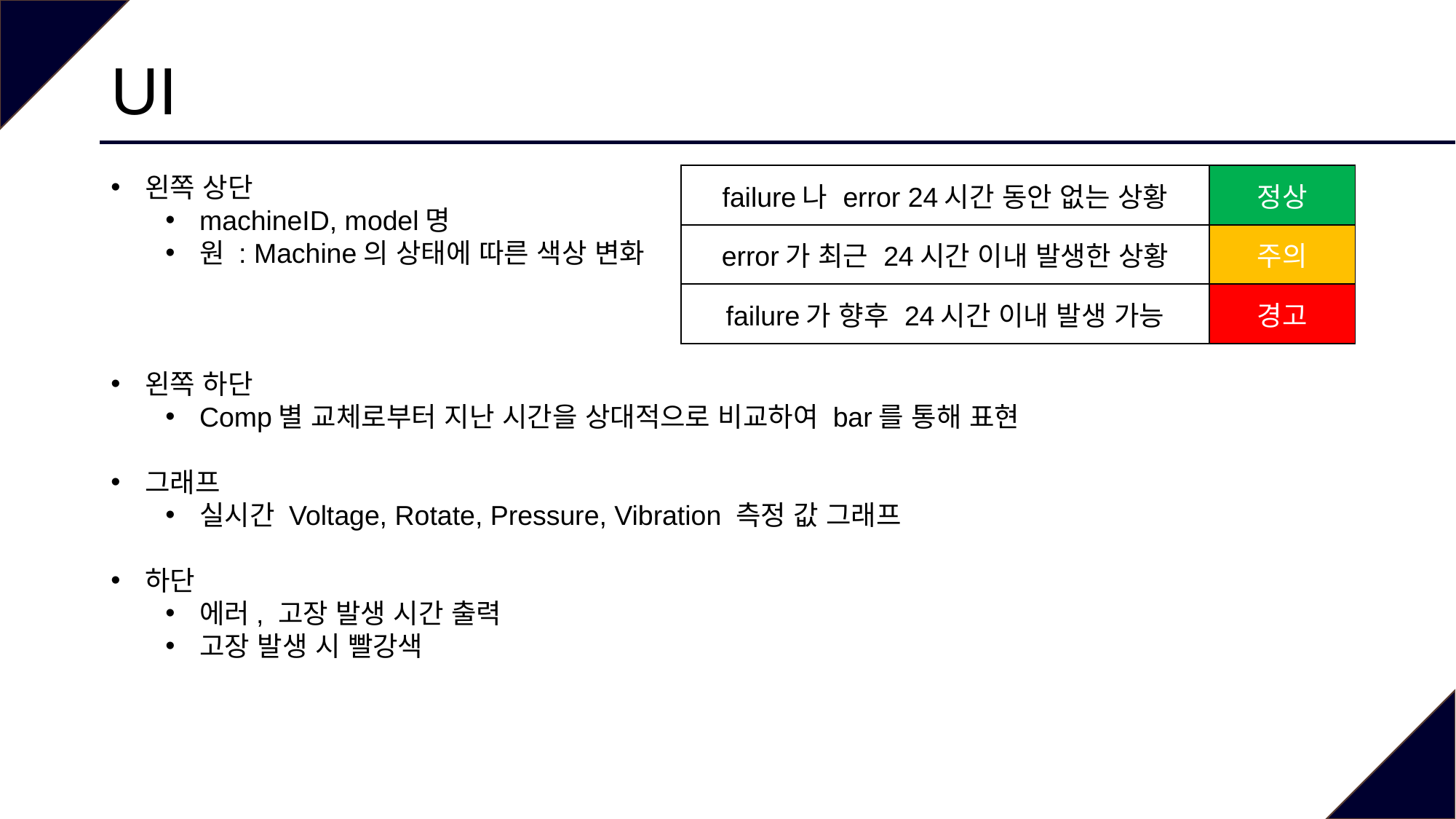

# UI
왼쪽 상단
machineID, model명
원 : Machine의 상태에 따른 색상 변화

왼쪽 하단
Comp별 교체로부터 지난 시간을 상대적으로 비교하여 bar를 통해 표현

그래프
실시간 Voltage, Rotate, Pressure, Vibration 측정 값 그래프

하단
에러, 고장 발생 시간 출력
고장 발생 시 빨강색

| failure나 error 24시간 동안 없는 상황 | 정상 |
| --- | --- |
| error가 최근 24시간 이내 발생한 상황 | 주의 |
| failure가 향후 24시간 이내 발생 가능 | 경고 |